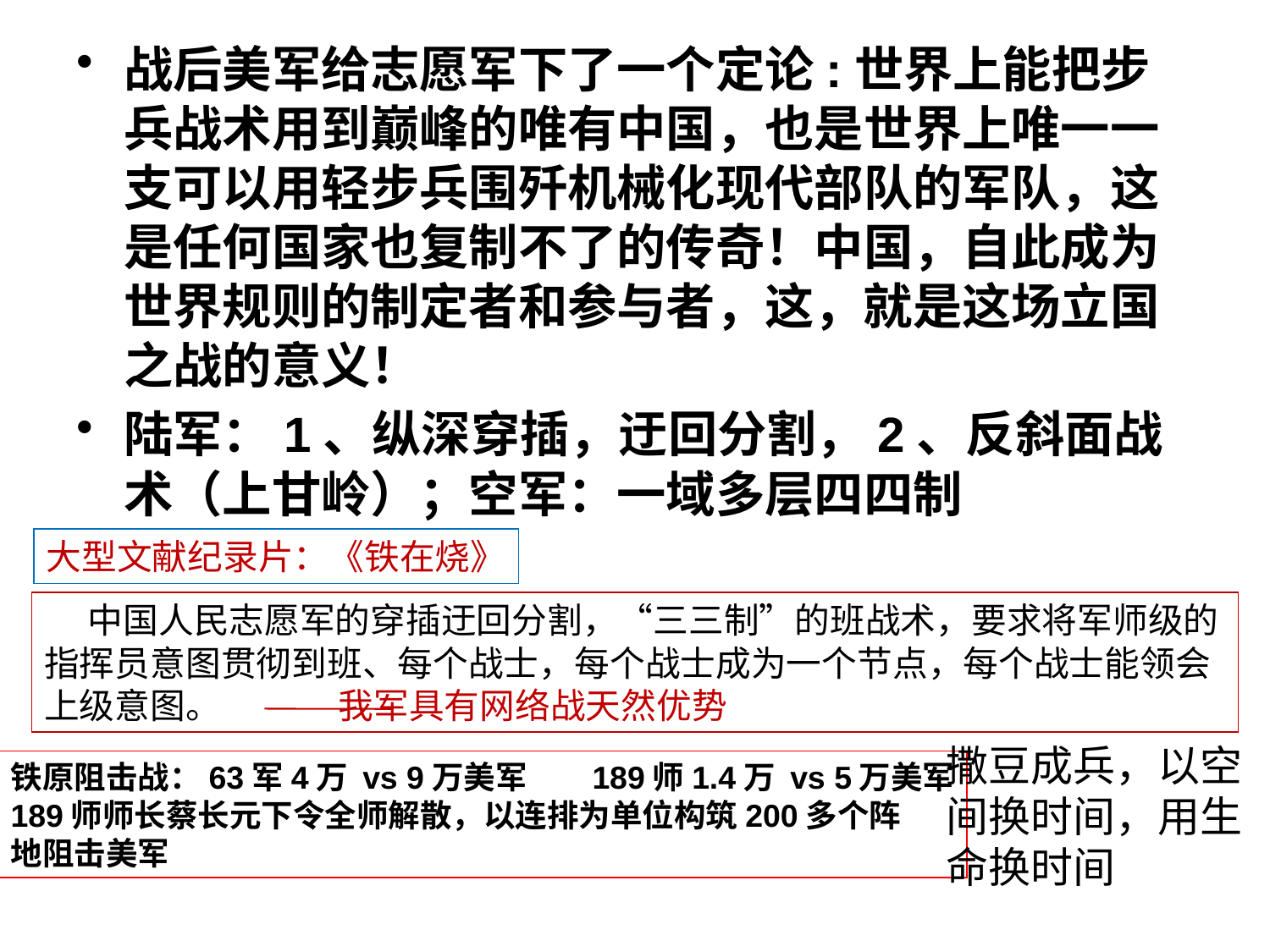

战后美军给志愿军下了一个定论:世界上能把步兵战术用到巅峰的唯有中国，也是世界上唯一一支可以用轻步兵围歼机械化现代部队的军队，这是任何国家也复制不了的传奇！中国，自此成为世界规则的制定者和参与者，这，就是这场立国之战的意义！
陆军：1、纵深穿插，迂回分割，2、反斜面战术（上甘岭）；空军：一域多层四四制

大型文献纪录片：《铁在烧》
     中国人民志愿军的穿插迂回分割，“三三制”的班战术，要求将军师级的指挥员意图贯彻到班、每个战士，每个战士成为一个节点，每个战士能领会上级意图。               我军具有网络战天然优势
撒豆成兵，以空
间换时间，用生
命换时间
铁原阻击战：63军4万 vs 9万美军        189师1.4万 vs 5万美军
189师师长蔡长元下令全师解散，以连排为单位构筑200多个阵
地阻击美军